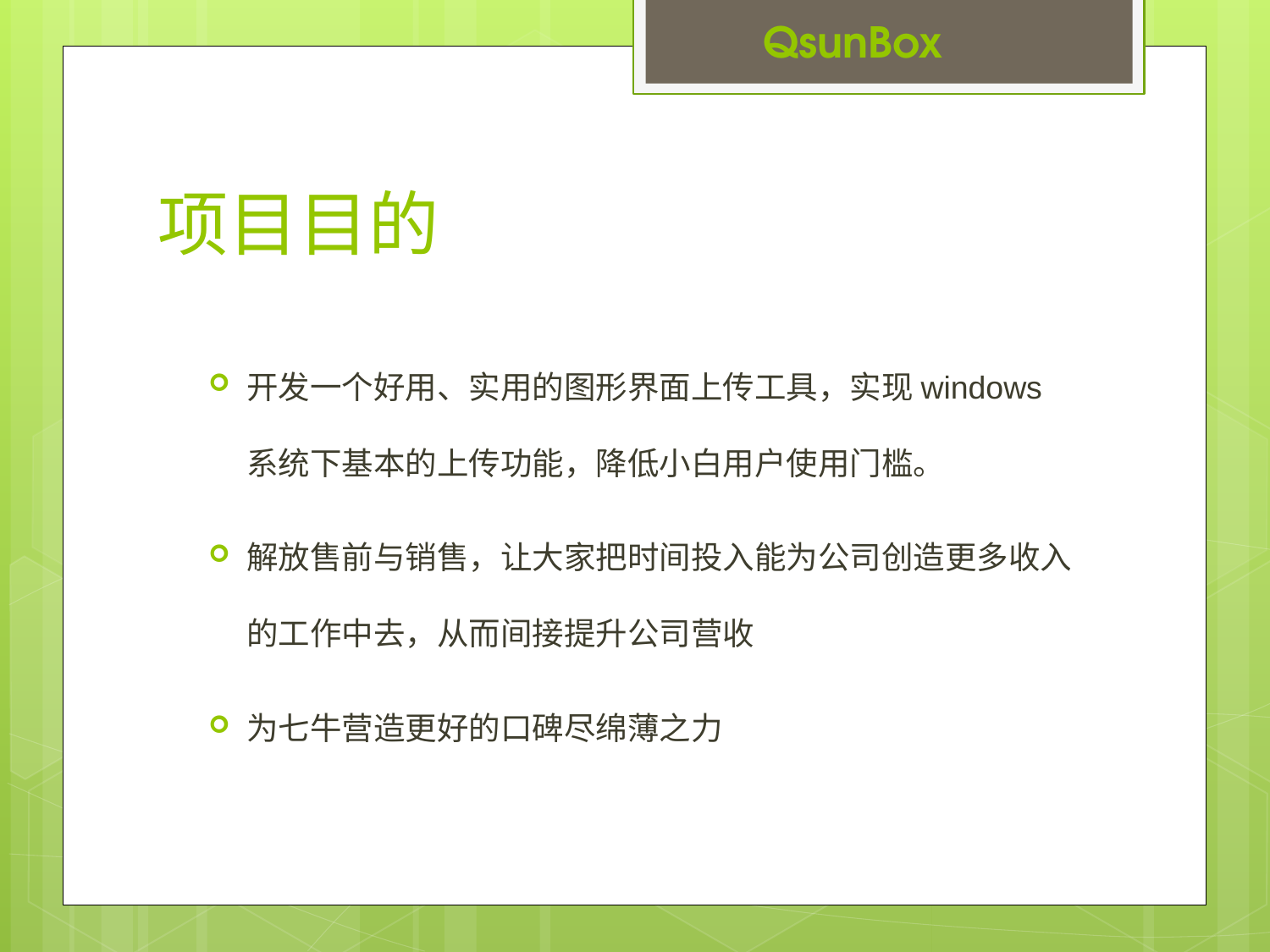

QsunBox
# 项目目的
开发一个好用、实用的图形界面上传工具，实现windows系统下基本的上传功能，降低小白用户使用门槛。
解放售前与销售，让大家把时间投入能为公司创造更多收入的工作中去，从而间接提升公司营收
为七牛营造更好的口碑尽绵薄之力